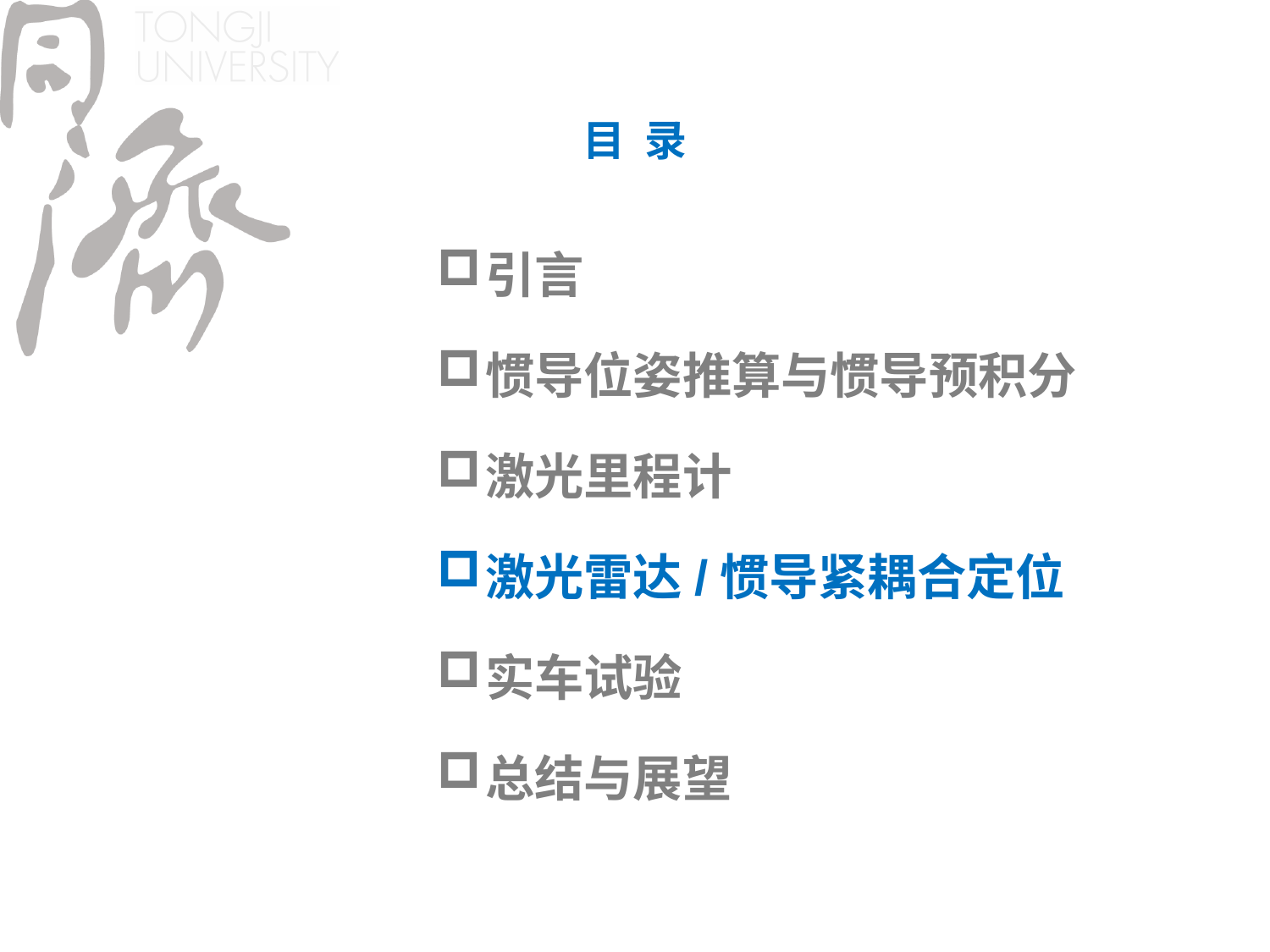

目  录
引言
惯导位姿推算与惯导预积分
激光里程计
激光雷达/惯导紧耦合定位
实车试验
总结与展望